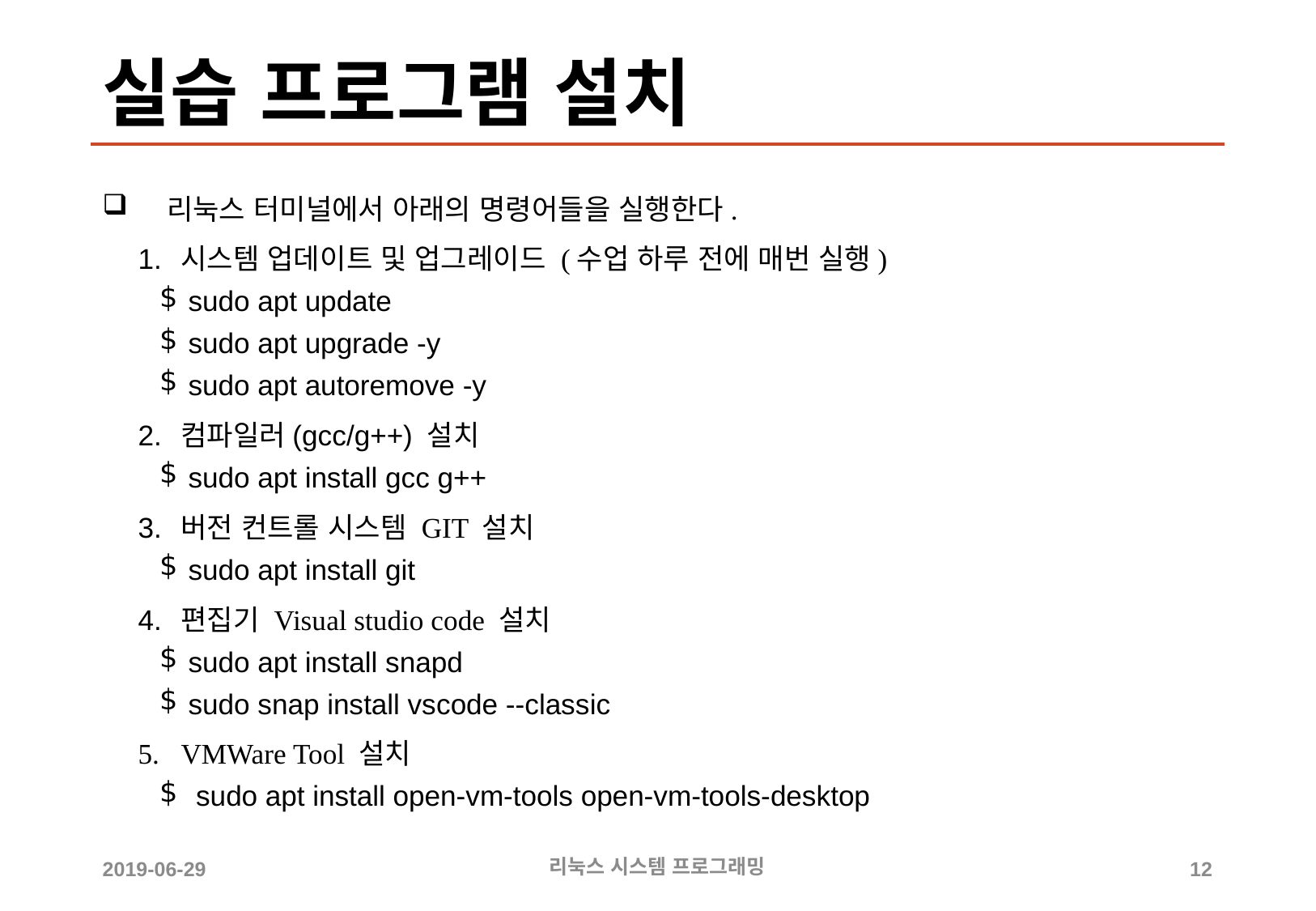

# 실습 프로그램 설치
리눅스 터미널에서 아래의 명령어들을 실행한다.
시스템 업데이트 및 업그레이드 (수업 하루 전에 매번 실행)
sudo apt update
sudo apt upgrade -y
sudo apt autoremove -y
컴파일러(gcc/g++) 설치
sudo apt install gcc g++
버전 컨트롤 시스템 GIT 설치
sudo apt install git
편집기 Visual studio code 설치
sudo apt install snapd
sudo snap install vscode --classic
VMWare Tool 설치
 sudo apt install open-vm-tools open-vm-tools-desktop
2019-06-29
리눅스 시스템 프로그래밍
12